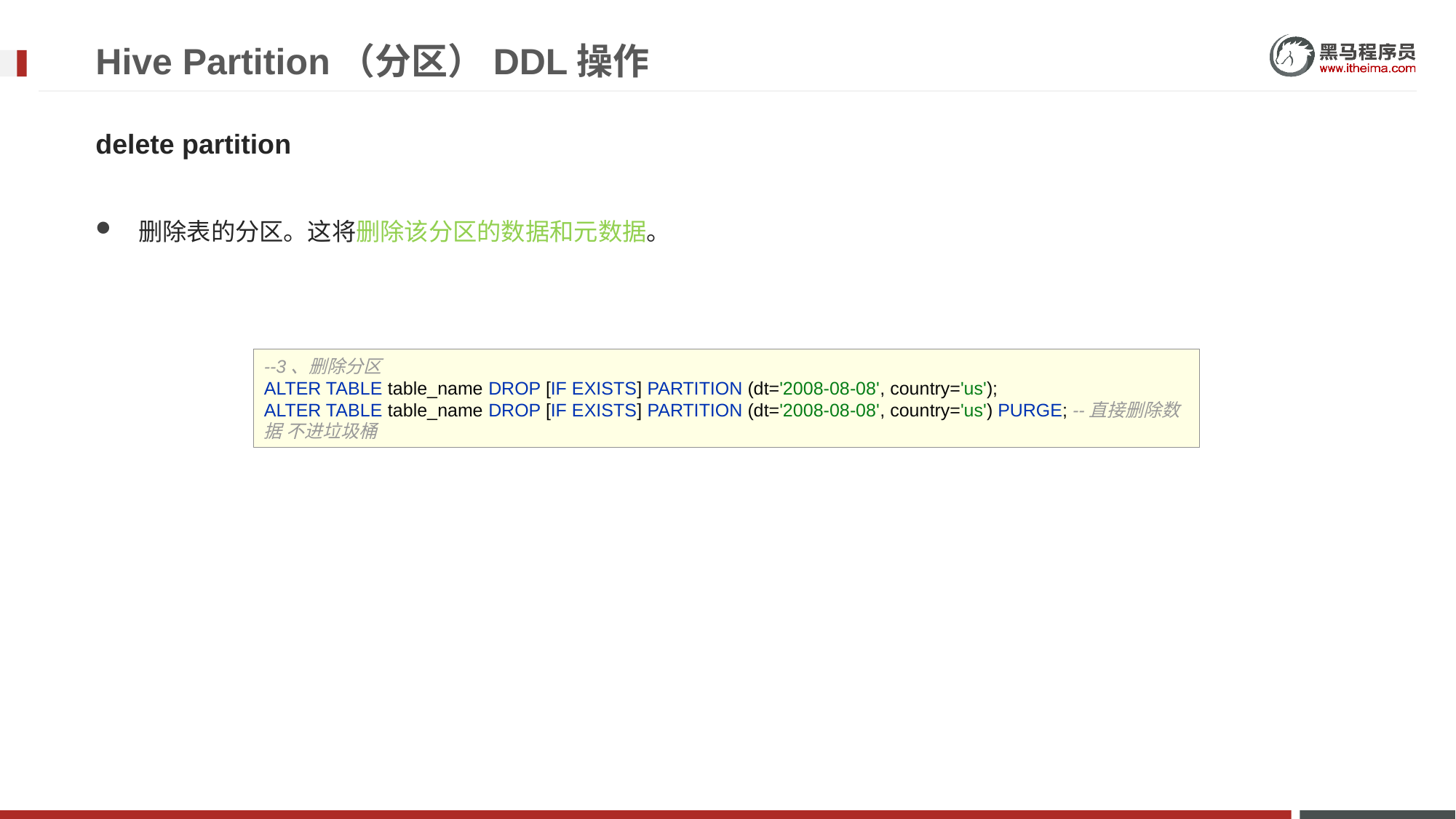

# Hive Partition（分区）DDL操作
delete partition
删除表的分区。这将删除该分区的数据和元数据。
--3、删除分区
ALTER TABLE table_name DROP [IF EXISTS] PARTITION (dt='2008-08-08', country='us');
ALTER TABLE table_name DROP [IF EXISTS] PARTITION (dt='2008-08-08', country='us') PURGE; --直接删除数据 不进垃圾桶